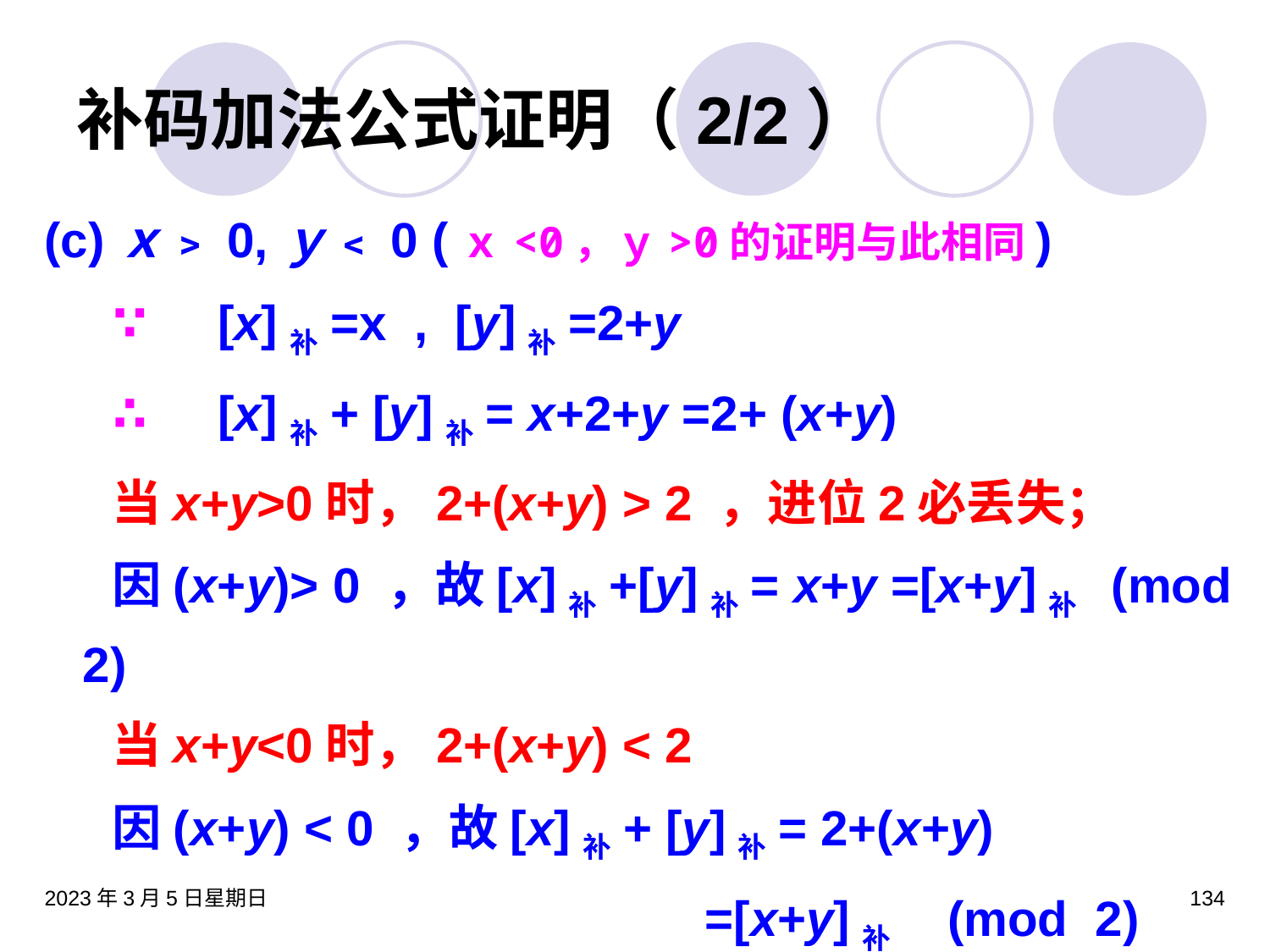

# 补码加法公式证明（2/2）
(c)ｘ﹥0,ｙ﹤0 (ｘ<0，ｙ>0的证明与此相同)
     ∵    [x]补=x  ,  [y]补=2+y
     ∴    [x]补+ [y]补= x+2+y =2+ (x+y)
     当x+y>0时，2+(x+y) > 2 ，进位2必丢失；
     因(x+y)> 0 ，故[x]补+[y]补= x+y =[x+y]补  (mod  2)
     当x+y<0时，2+(x+y) < 2
     因(x+y) < 0 ，故[x]补+ [y]补= 2+(x+y)
                                                =[x+y]补    (mod  2)
2023年3月5日星期日
134